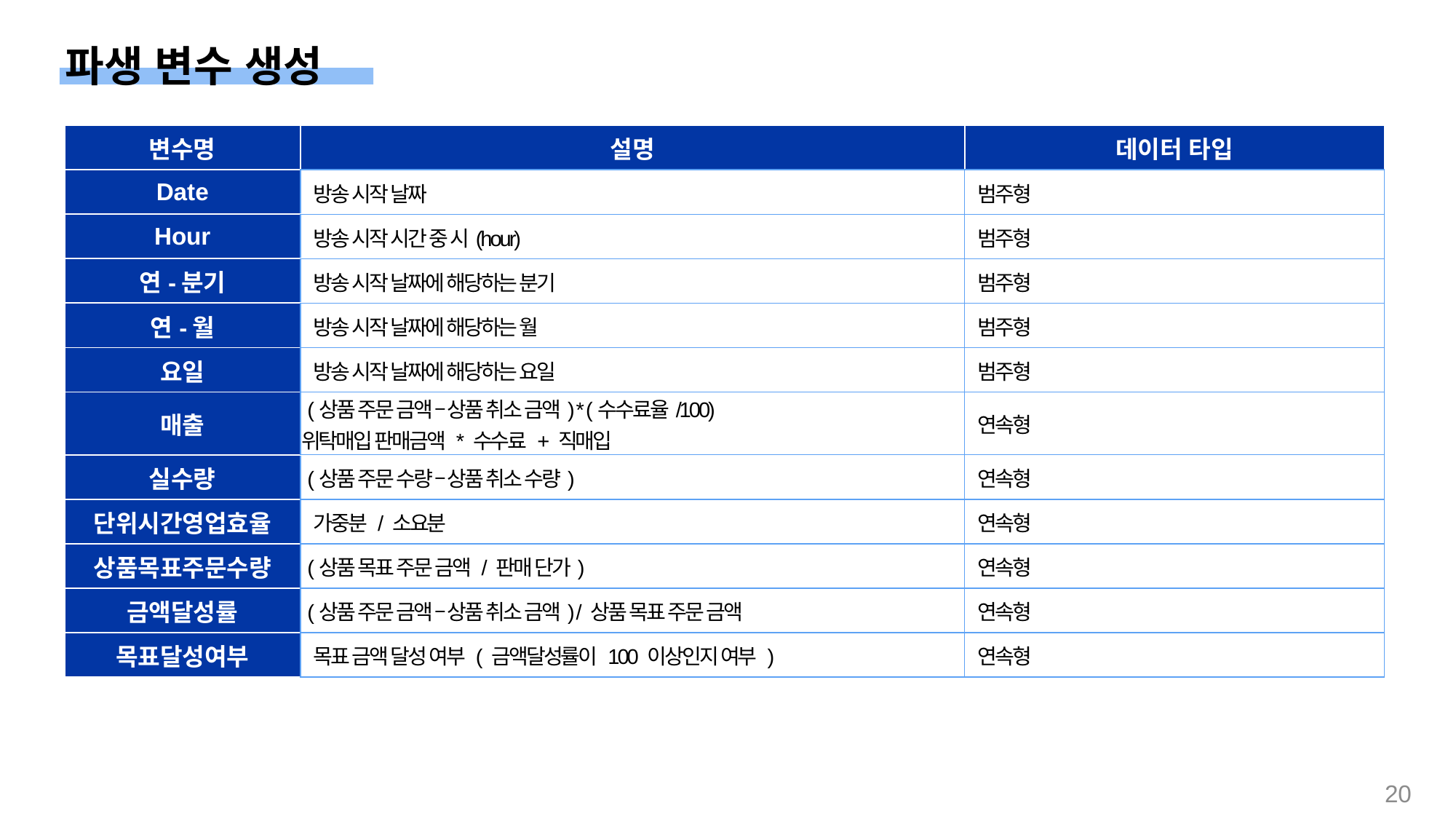

파생 변수 생성

| 변수명 | 설명 | 데이터 타입 |
| --- | --- | --- |
| Date | 방송 시작 날짜 | 범주형 |
| Hour | 방송 시작 시간 중 시(hour) | 범주형 |
| 연-분기 | 방송 시작 날짜에 해당하는 분기 | 범주형 |
| 연-월 | 방송 시작 날짜에 해당하는 월 | 범주형 |
| 요일 | 방송 시작 날짜에 해당하는 요일 | 범주형 |
| 매출 | (상품 주문 금액 – 상품 취소 금액) \* (수수료율/100) 위탁매입 판매금액 \* 수수료 + 직매입 | 연속형 |
| 실수량 | (상품 주문 수량 – 상품 취소 수량) | 연속형 |
| 단위시간영업효율 | 가중분 / 소요분 | 연속형 |
| 상품목표주문수량 | (상품 목표 주문 금액 / 판매 단가) | 연속형 |
| 금액달성률 | (상품 주문 금액 – 상품 취소 금액) / 상품 목표 주문 금액 | 연속형 |
| 목표달성여부 | 목표 금액 달성 여부 ( 금액달성률이 100 이상인지 여부 ) | 연속형 |
20